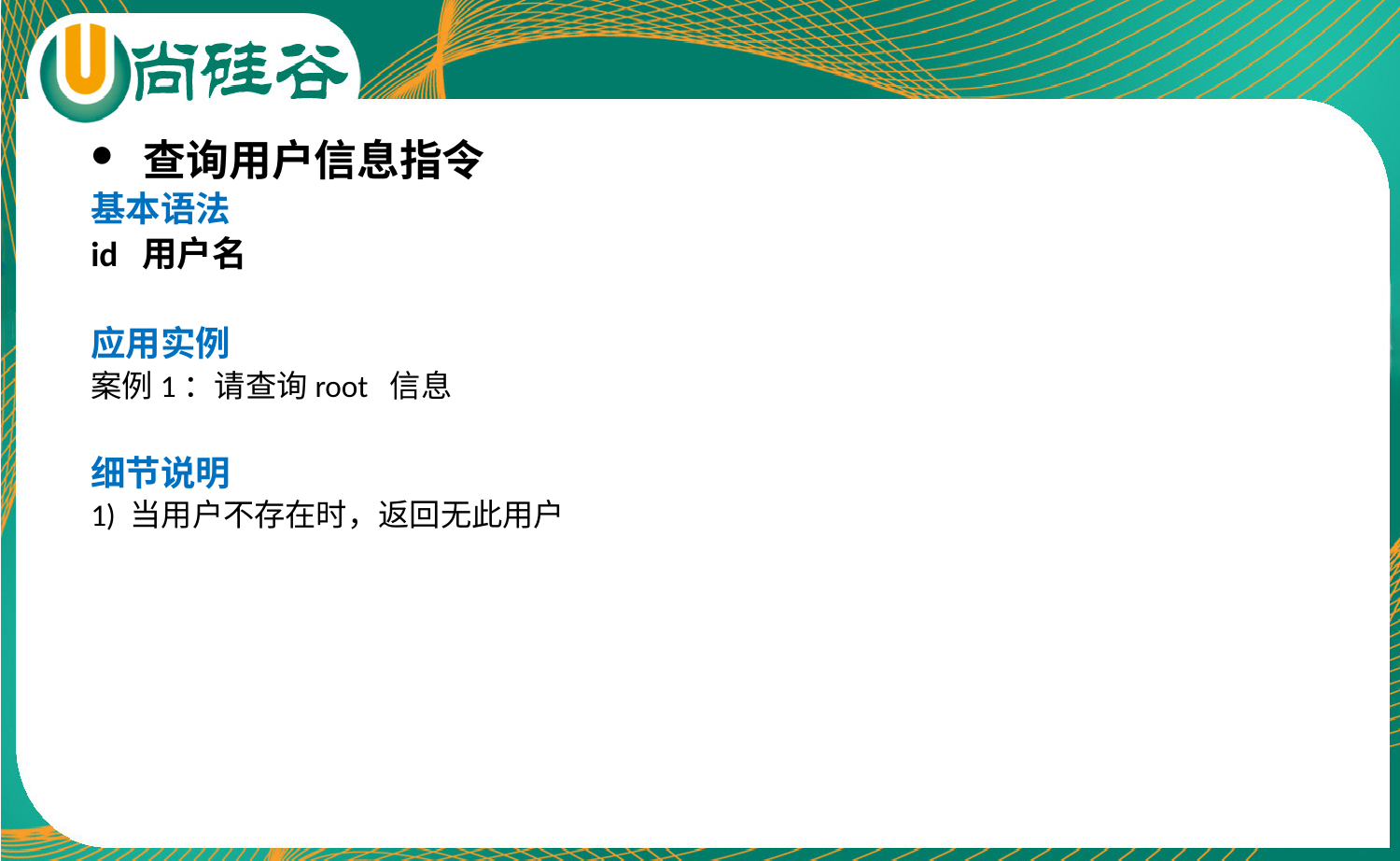

查询用户信息指令
基本语法
id  用户名

应用实例
案例1：请查询root  信息

细节说明
1) 当用户不存在时，返回无此用户